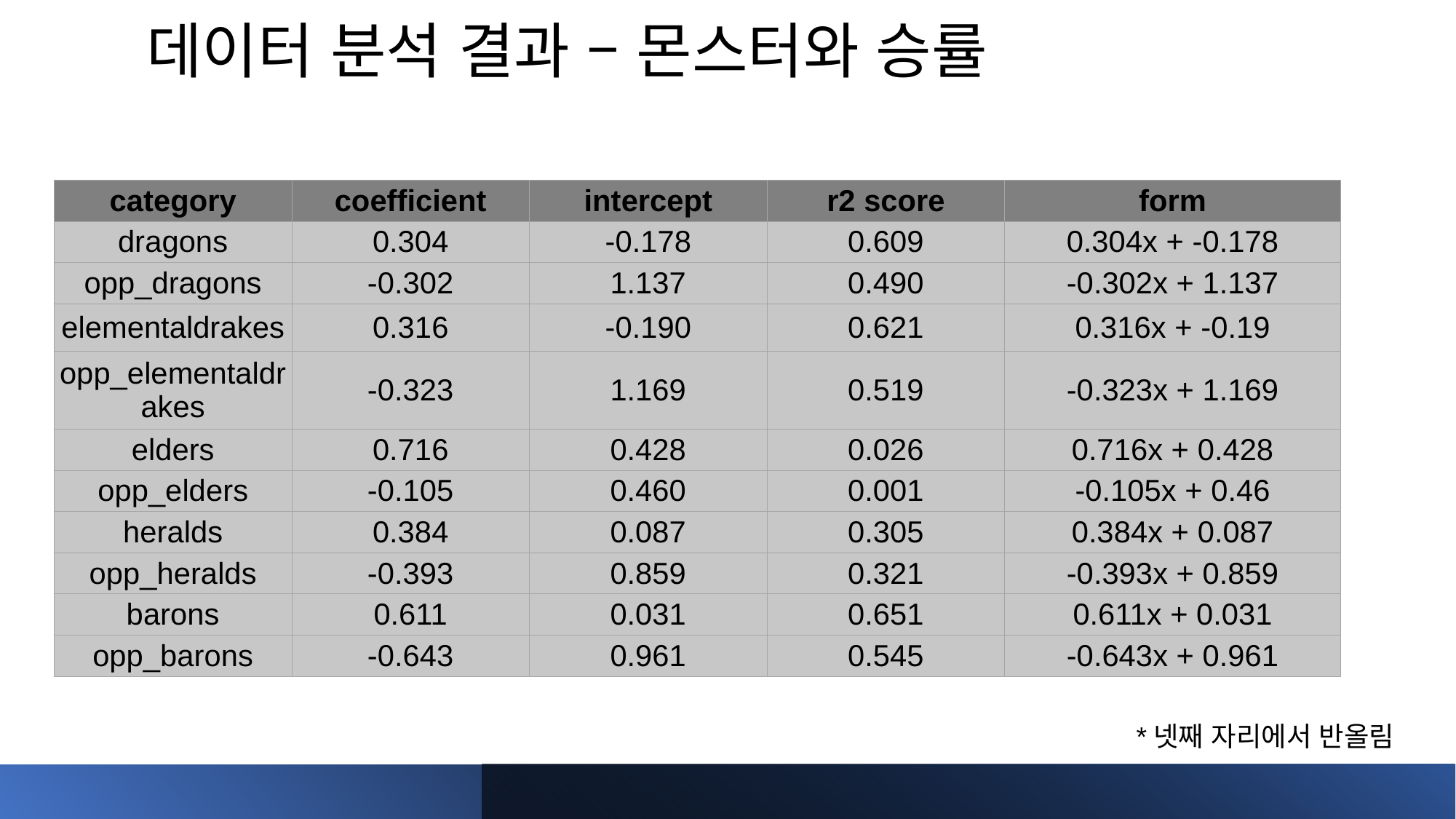

# 데이터 분석 결과 – 몬스터와 승률
| category | coefficient | intercept | r2 score | form |
| --- | --- | --- | --- | --- |
| dragons | 0.304 | -0.178 | 0.609 | 0.304x + -0.178 |
| opp\_dragons | -0.302 | 1.137 | 0.490 | -0.302x + 1.137 |
| elementaldrakes | 0.316 | -0.190 | 0.621 | 0.316x + -0.19 |
| opp\_elementaldrakes | -0.323 | 1.169 | 0.519 | -0.323x + 1.169 |
| elders | 0.716 | 0.428 | 0.026 | 0.716x + 0.428 |
| opp\_elders | -0.105 | 0.460 | 0.001 | -0.105x + 0.46 |
| heralds | 0.384 | 0.087 | 0.305 | 0.384x + 0.087 |
| opp\_heralds | -0.393 | 0.859 | 0.321 | -0.393x + 0.859 |
| barons | 0.611 | 0.031 | 0.651 | 0.611x + 0.031 |
| opp\_barons | -0.643 | 0.961 | 0.545 | -0.643x + 0.961 |
*넷째 자리에서 반올림